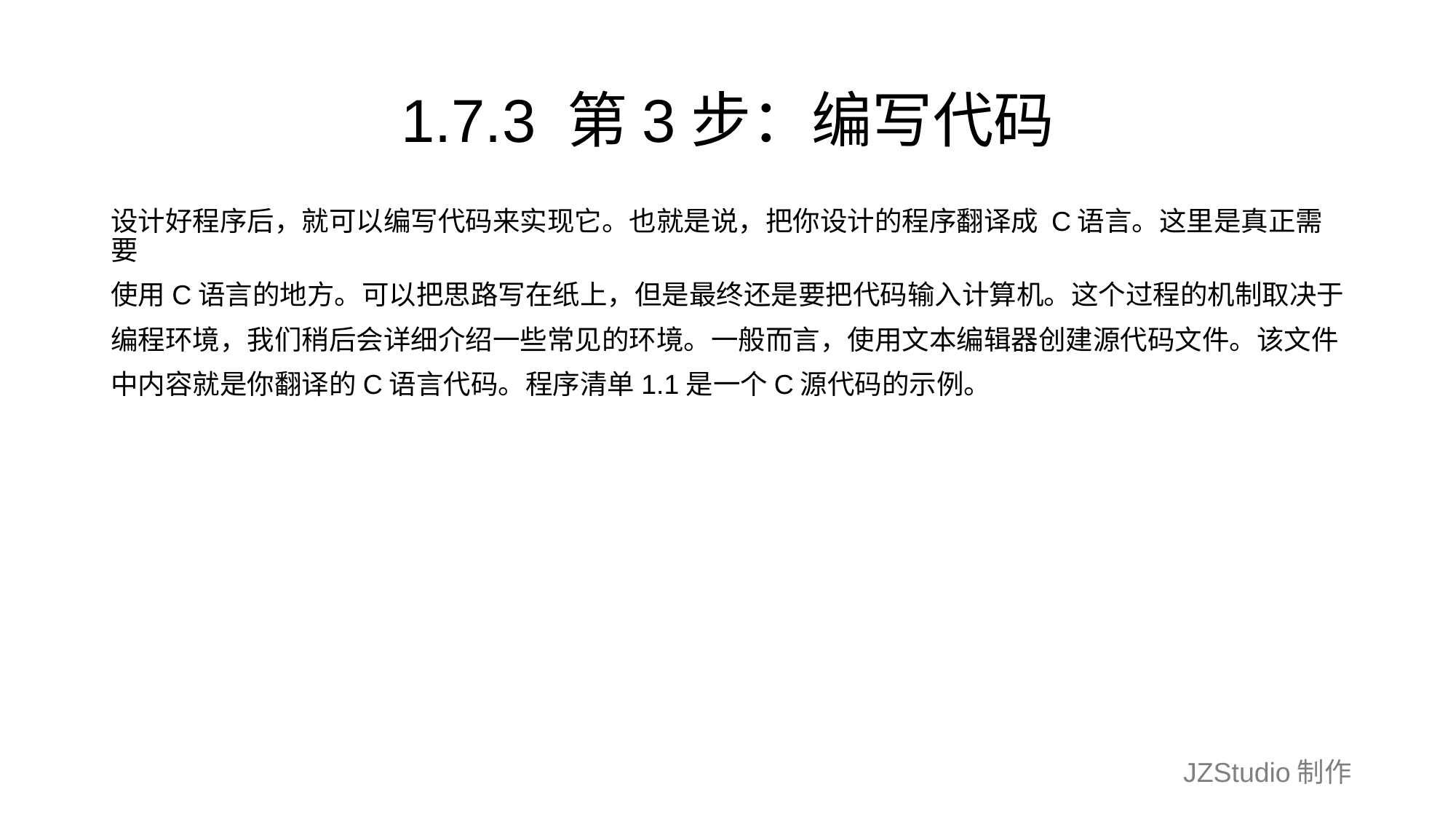

# 1.7.3 第3步：编写代码
设计好程序后，就可以编写代码来实现它。也就是说，把你设计的程序翻译成 C语言。这里是真正需要
使用C语言的地方。可以把思路写在纸上，但是最终还是要把代码输入计算机。这个过程的机制取决于
编程环境，我们稍后会详细介绍一些常见的环境。一般而言，使用文本编辑器创建源代码文件。该文件
中内容就是你翻译的C语言代码。程序清单1.1是一个C源代码的示例。